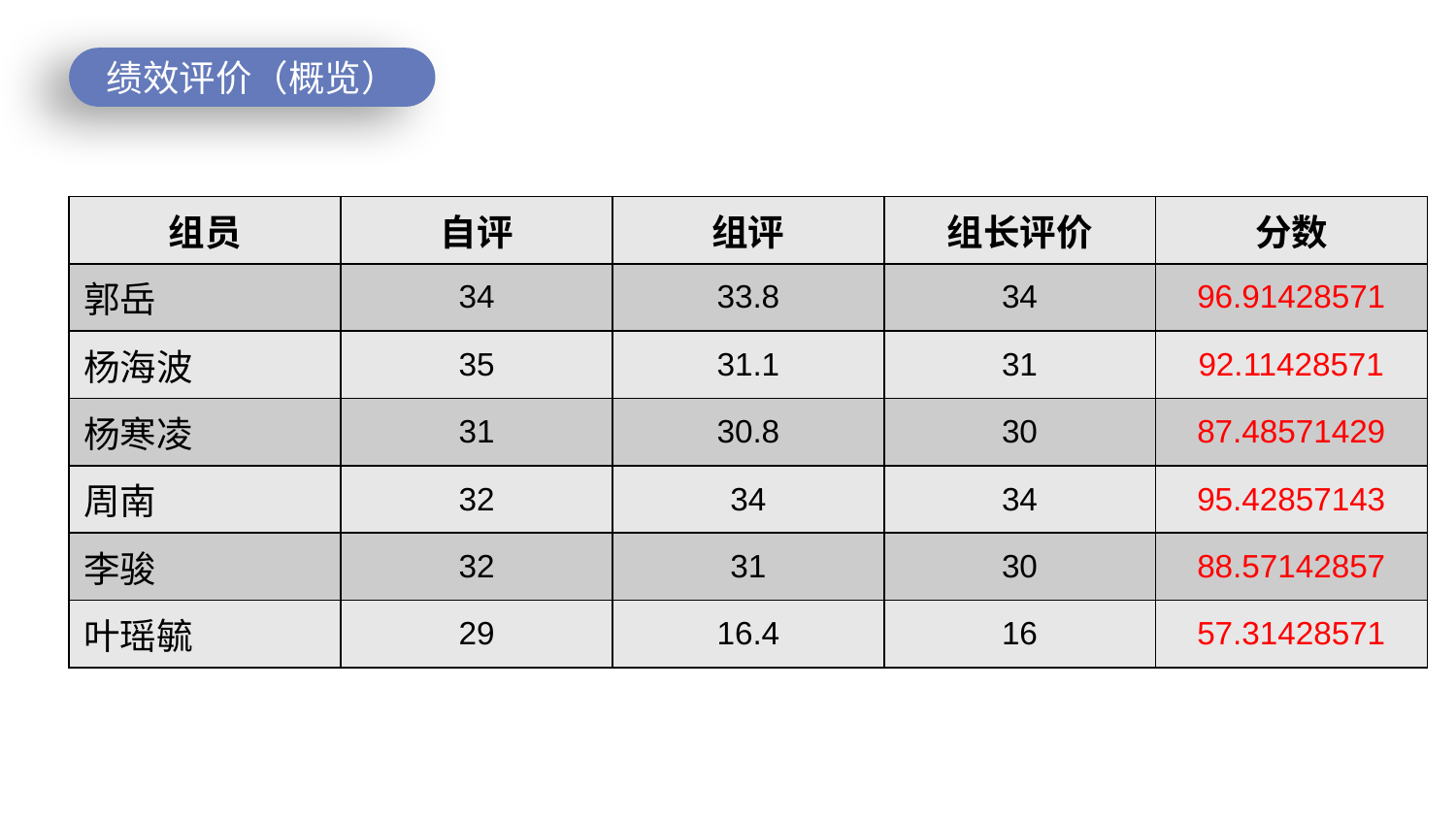

绩效评价（概览）
| 组员 | 自评 | 组评 | 组长评价 | 分数 |
| --- | --- | --- | --- | --- |
| 郭岳 | 34 | 33.8 | 34 | 96.91428571 |
| 杨海波 | 35 | 31.1 | 31 | 92.11428571 |
| 杨寒凌 | 31 | 30.8 | 30 | 87.48571429 |
| 周南 | 32 | 34 | 34 | 95.42857143 |
| 李骏 | 32 | 31 | 30 | 88.57142857 |
| 叶瑶毓 | 29 | 16.4 | 16 | 57.31428571 |